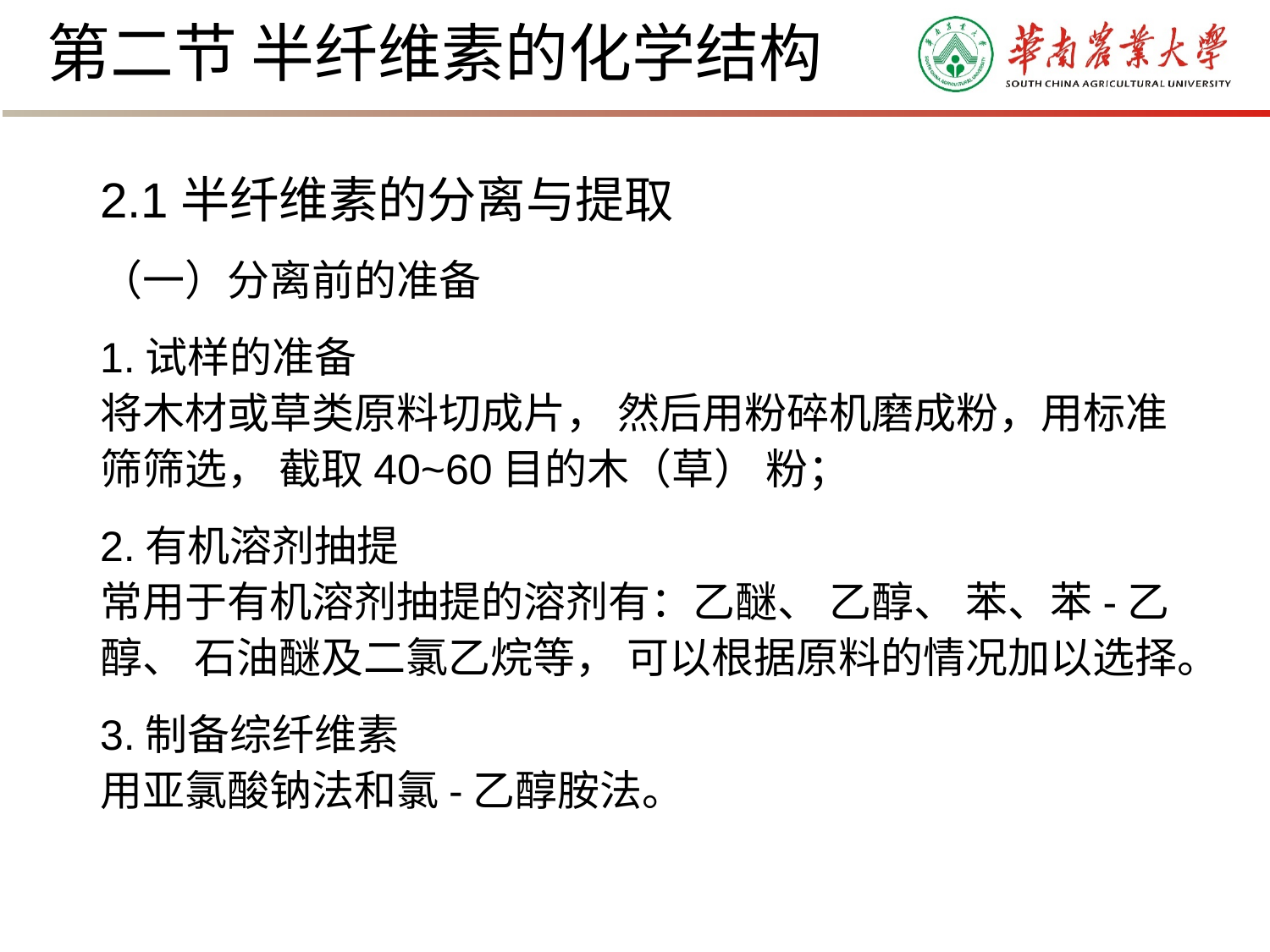

# 第二节 半纤维素的化学结构
2.1半纤维素的分离与提取
（一）分离前的准备
1.试样的准备
将木材或草类原料切成片， 然后用粉碎机磨成粉，用标准筛筛选， 截取40~60目的木（草） 粉；
2.有机溶剂抽提
常用于有机溶剂抽提的溶剂有：乙醚、 乙醇、 苯、苯-乙醇、 石油醚及二氯乙烷等， 可以根据原料的情况加以选择。
3.制备综纤维素
用亚氯酸钠法和氯-乙醇胺法。